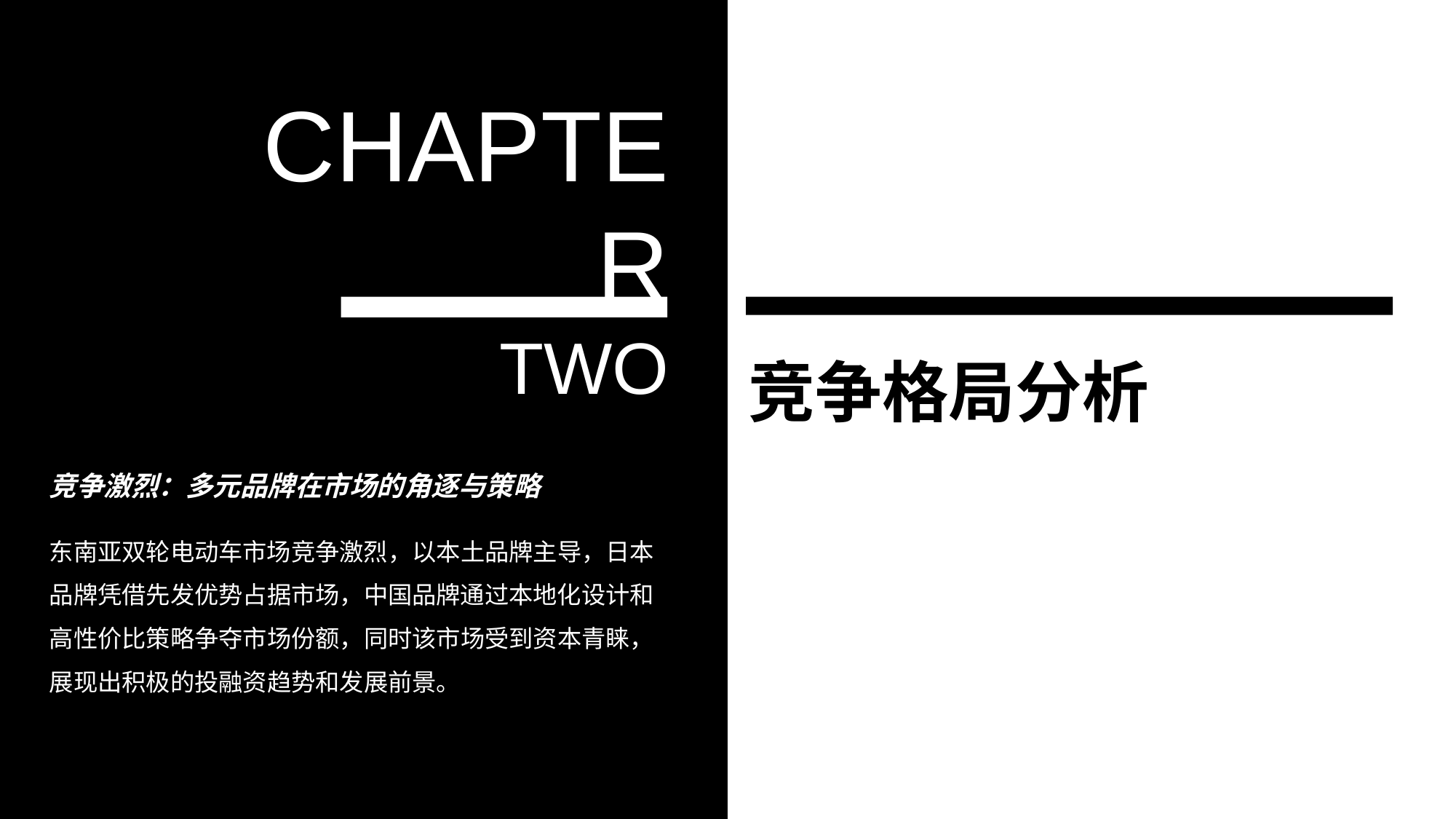

CHAPTER
TWO

竞争格局分析
竞争激烈：多元品牌在市场的角逐与策略
东南亚双轮电动车市场竞争激烈，以本土品牌主导，日本品牌凭借先发优势占据市场，中国品牌通过本地化设计和高性价比策略争夺市场份额，同时该市场受到资本青睐，展现出积极的投融资趋势和发展前景。